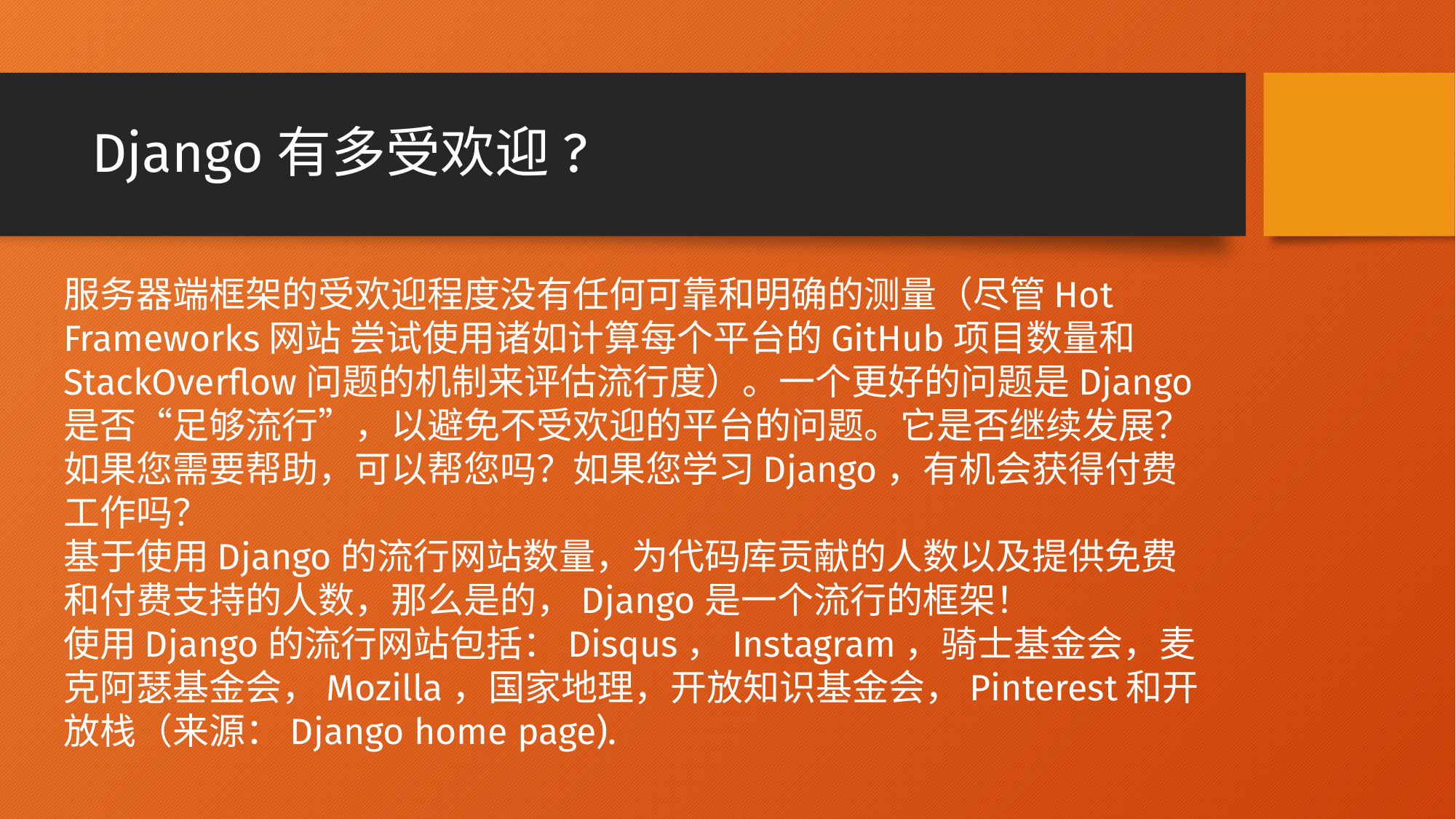

# Django有多受欢迎?
服务器端框架的受欢迎程度没有任何可靠和明确的测量（尽管Hot Frameworks网站 尝试使用诸如计算每个平台的GitHub项目数量和StackOverflow问题的机制来评估流行度）。一个更好的问题是Django是否“足够流行”，以避免不受欢迎的平台的问题。它是否继续发展？如果您需要帮助，可以帮您吗？如果您学习Django，有机会获得付费工作吗？
基于使用Django的流行网站数量，为代码库贡献的人数以及提供免费和付费支持的人数，那么是的，Django是一个流行的框架！
使用Django的流行网站包括：Disqus，Instagram，骑士基金会，麦克阿瑟基金会，Mozilla，国家地理，开放知识基金会，Pinterest和开放栈（来源：Django home page).